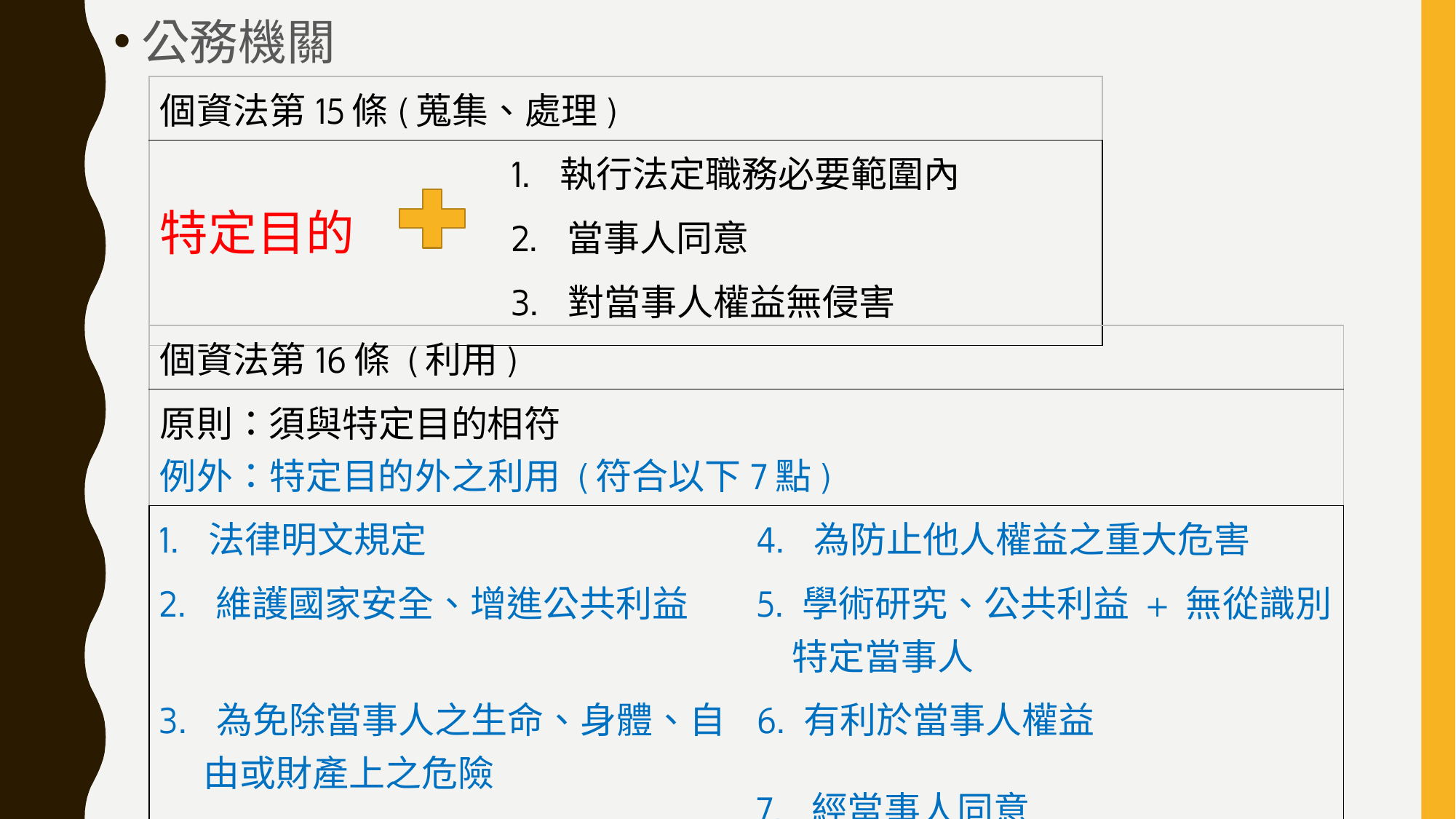

公務機關

| 個資法第15條(蒐集、處理) |  |
| --- | --- |
| 特定目的 | 1. 執行法定職務必要範圍內 |
|  | 2. 當事人同意 |
|  | 3. 對當事人權益無侵害 |

| 個資法第16條 (利用) |  |
| --- | --- |
| 原則：須與特定目的相符 例外：特定目的外之利用 (符合以下7點) |  |
| 1. 法律明文規定 | 4. 為防止他人權益之重大危害 |
| 2. 維護國家安全、增進公共利益 | 5. 學術研究、公共利益 + 無從識別 特定當事人 |
| 3. 為免除當事人之生命、身體、自 由或財產上之危險 | 6. 有利於當事人權益 7. 經當事人同意 |